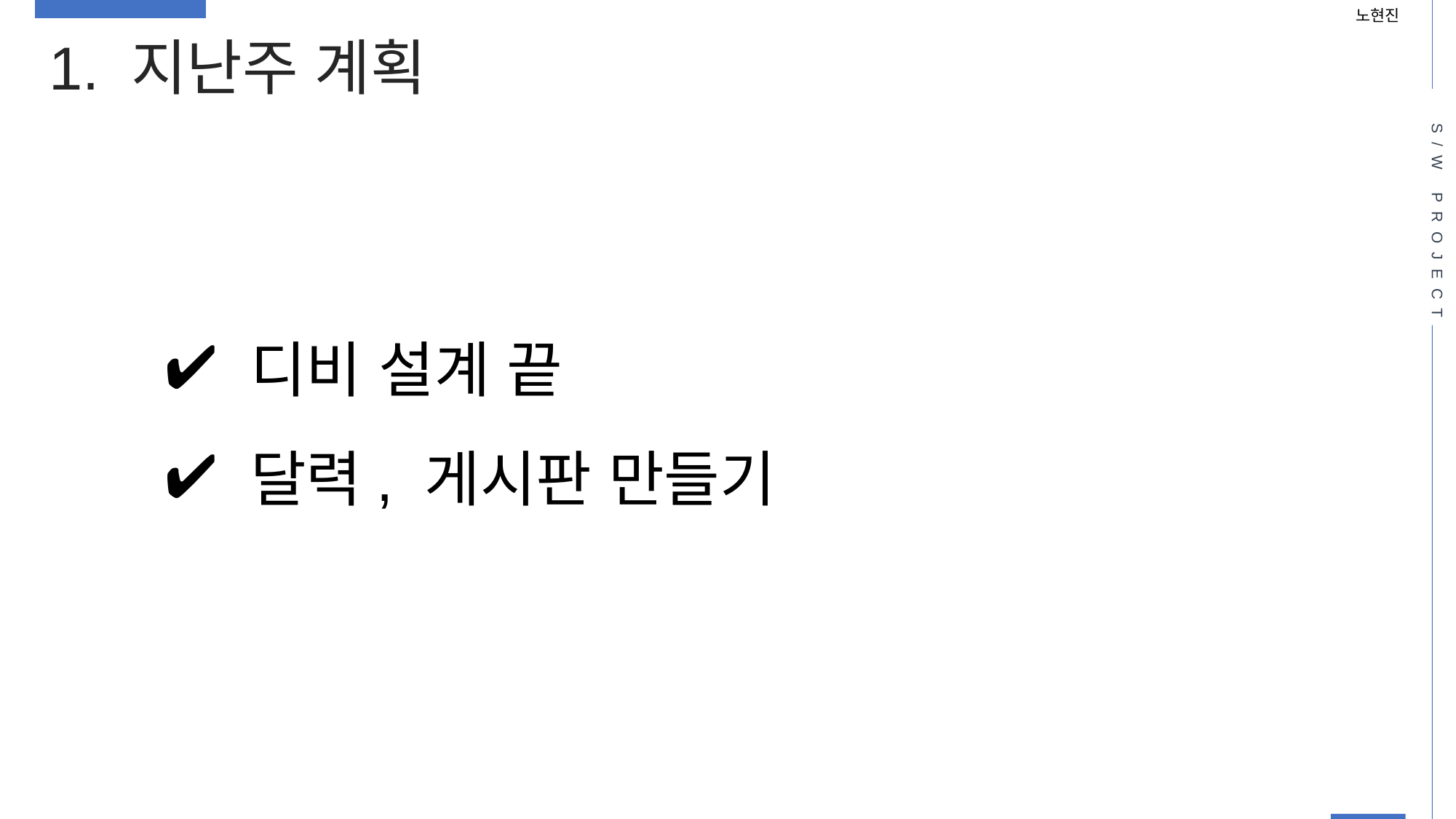

노현진
1. 지난주 계획
S/W PROJECT
 디비 설계 끝
 달력, 게시판 만들기